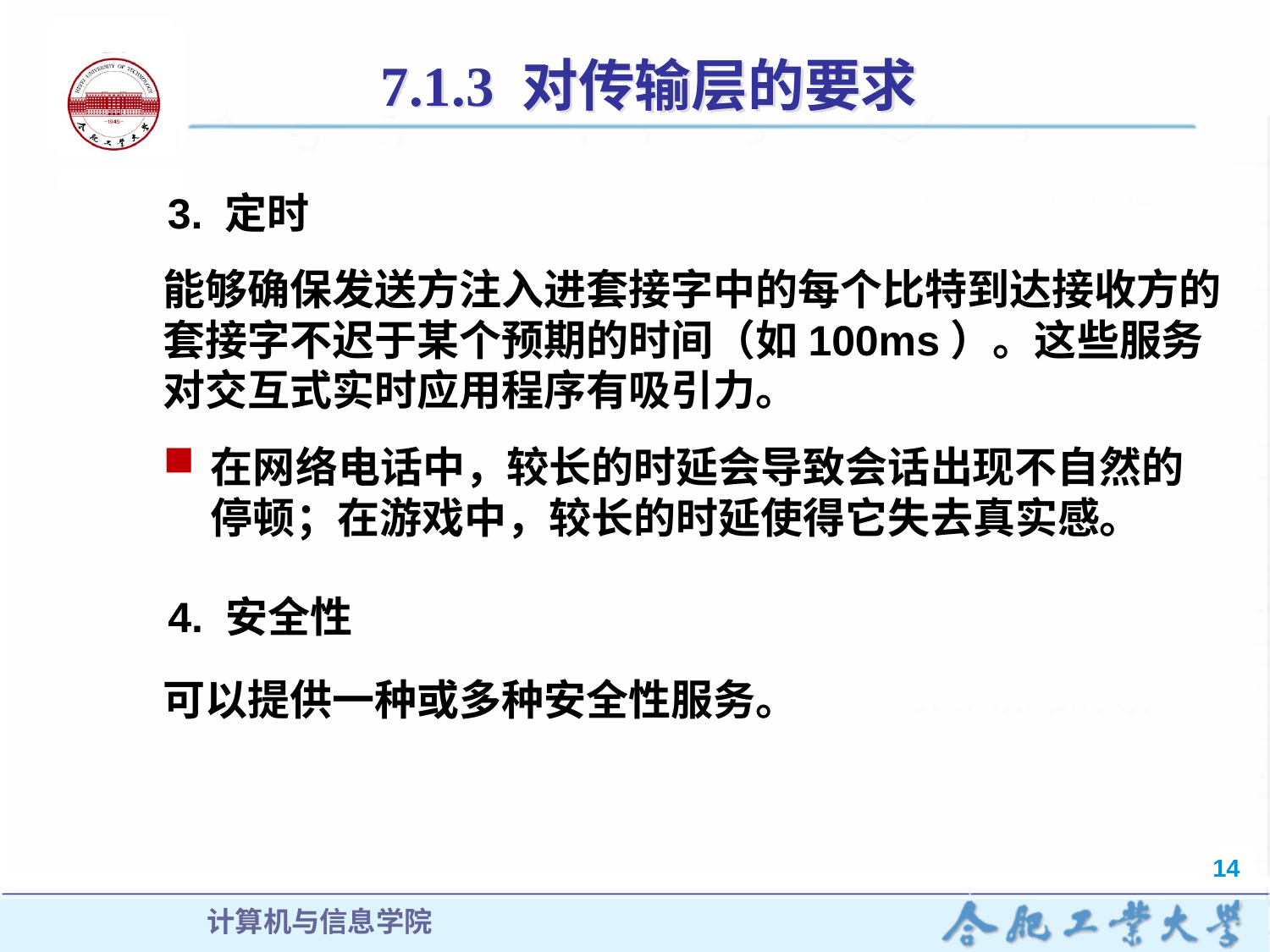

7.1.3 对传输层的要求
3. 定时
能够确保发送方注入进套接字中的每个比特到达接收方的套接字不迟于某个预期的时间（如100ms）。这些服务对交互式实时应用程序有吸引力。
在网络电话中，较长的时延会导致会话出现不自然的停顿；在游戏中，较长的时延使得它失去真实感。
4. 安全性
可以提供一种或多种安全性服务。